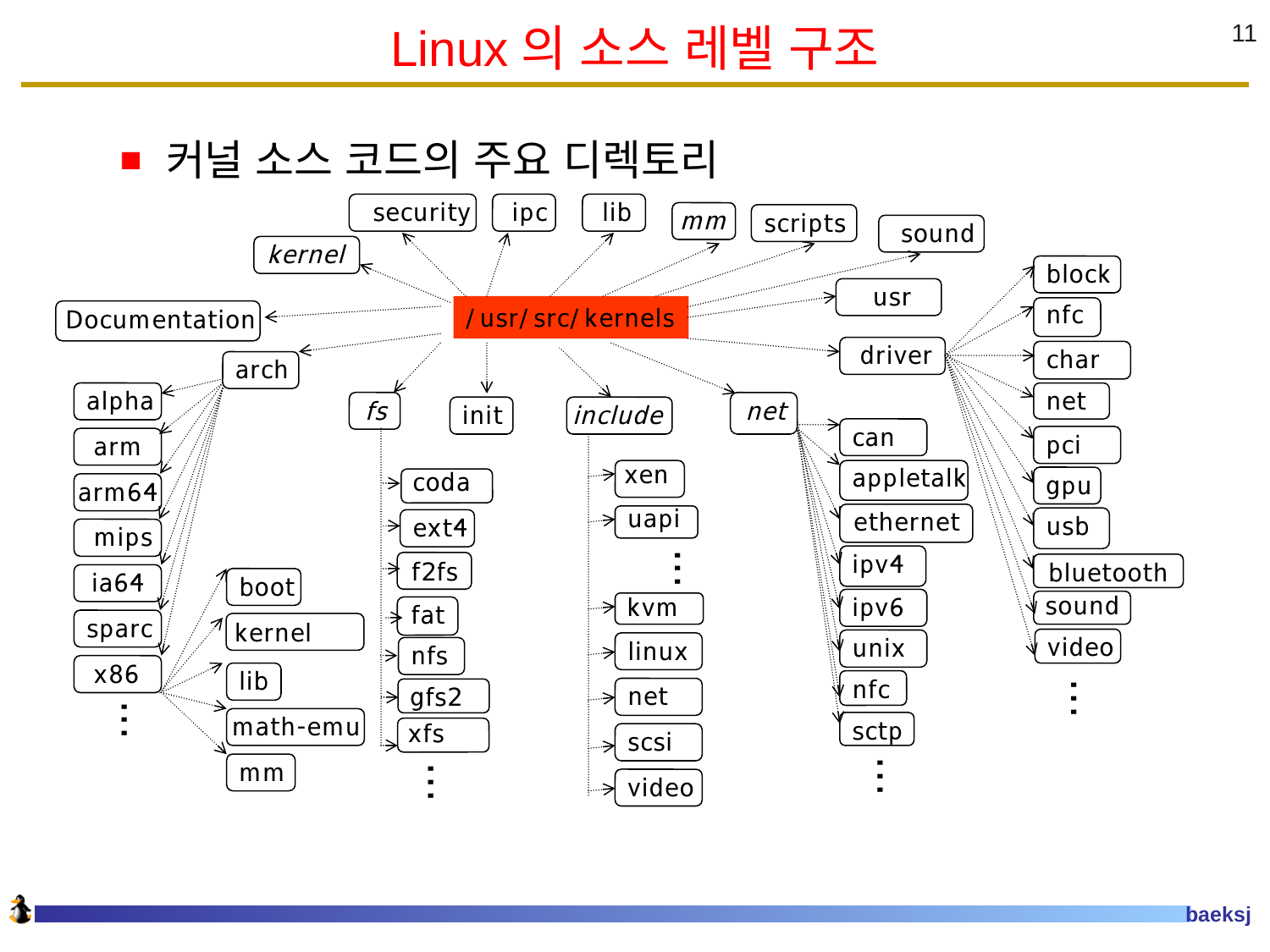

# Linux의 소스 레벨 구조
11
커널 소스 코드의 주요 디렉토리
security
 ipc
 lib

mm
scripts

sound

kernel

block

usr

nfc
/usr/src/kernels

Documentation

 driver

char

arch

alpha

net

 fs
 net

init
include

can

pci
 arm

xen
appletalk
coda

gpu

arm64

uapi
ethernet

usb
ext4

 mips

...
ipv4

f2fs
bluetooth

ia64

boot

sound
kvm
ipv6

fat

sparc

kernel

video
unix
linux

nfs

 x86

lib

nfc
...

net
gfs2

...

math-emu

sctp
xfs

scsi

...

mm
...

video